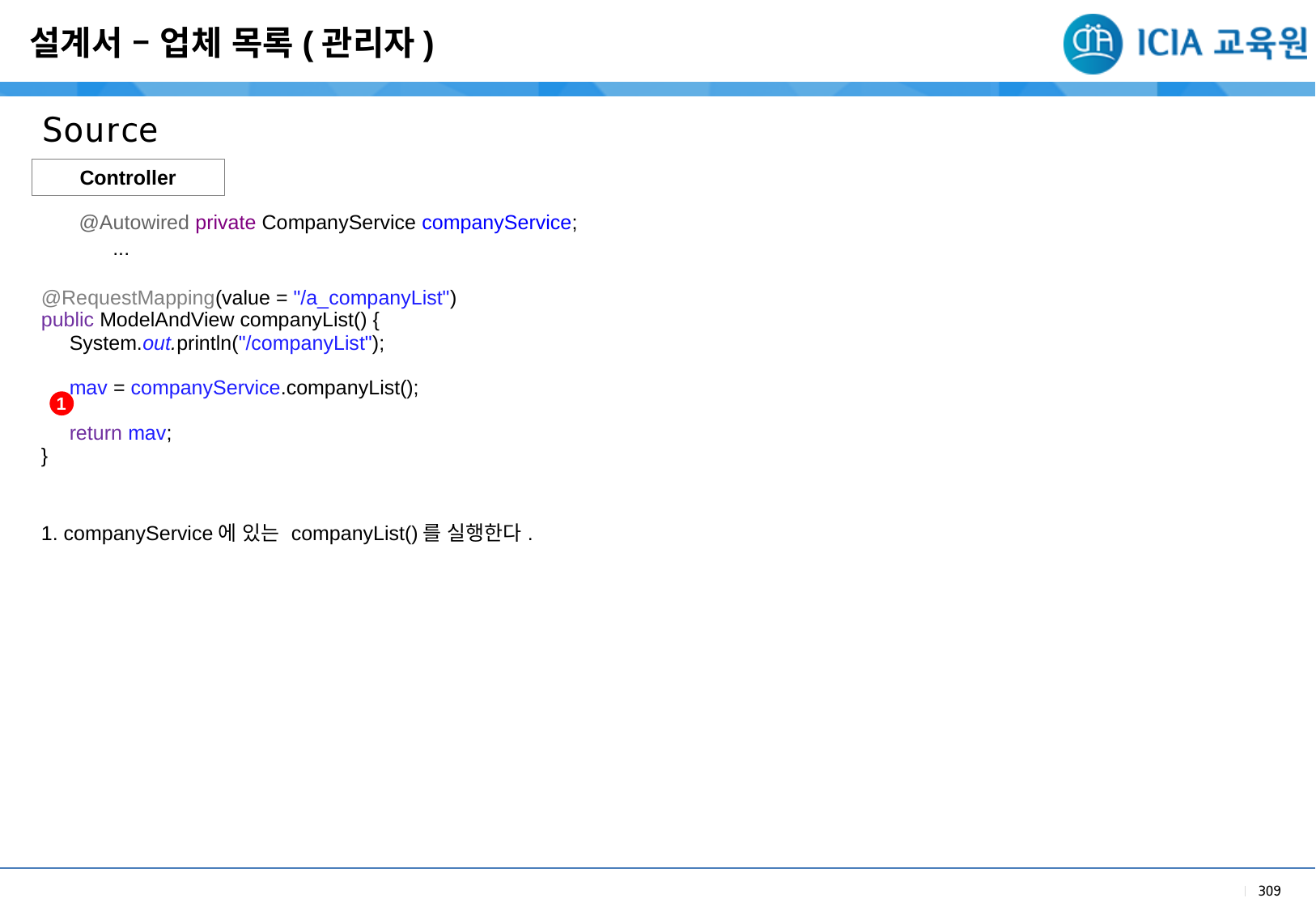

설계서 – 업체 목록(관리자)
Source
Controller
| @Autowired private CompanyService companyService; ... @RequestMapping(value = "/a\_companyList") public ModelAndView companyList() { System.out.println("/companyList"); mav = companyService.companyList(); return mav; } |
| --- |
| 1. companyService에 있는 companyList()를 실행한다. |
1